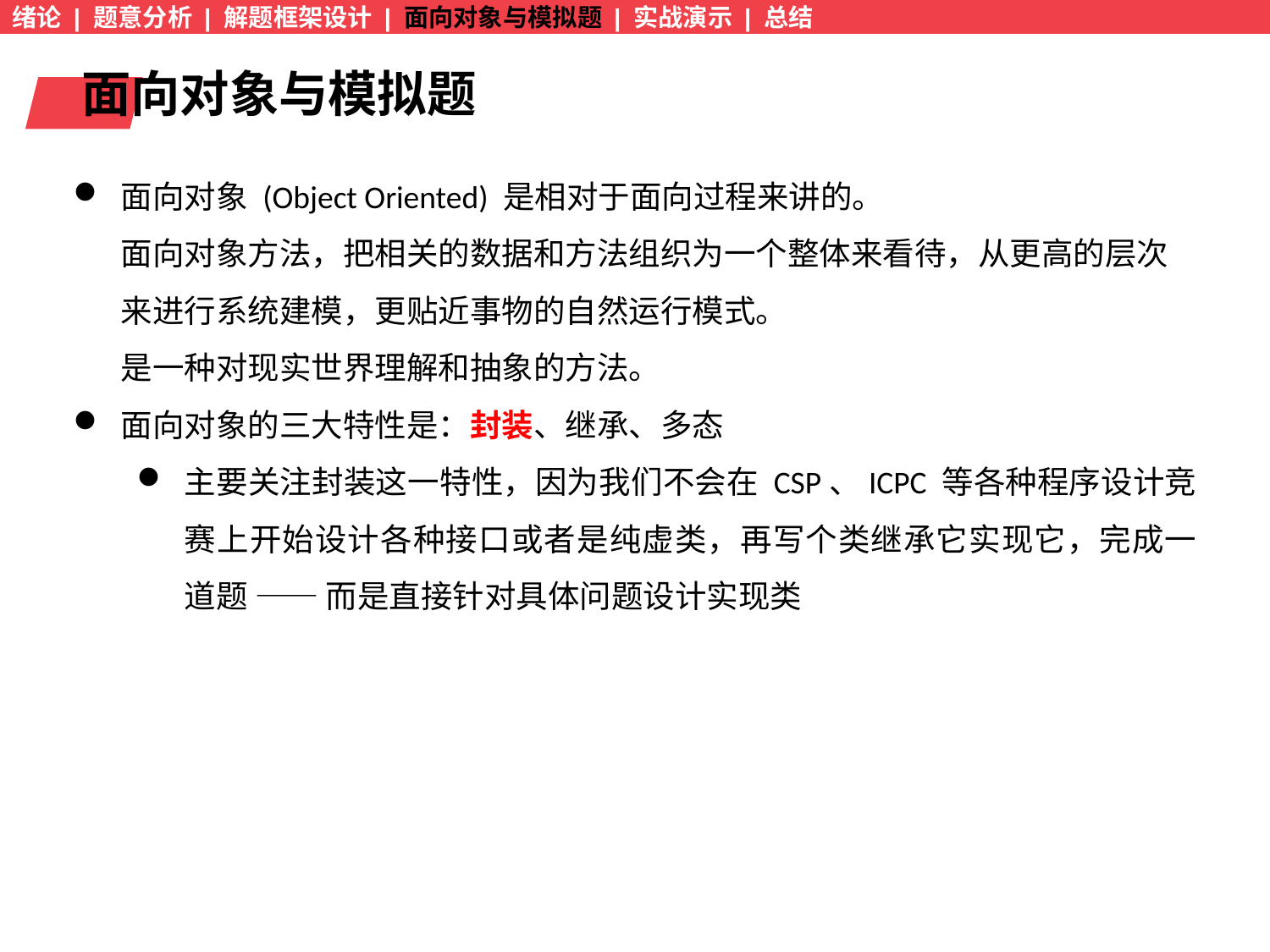

绪论 | 题意分析 | 解题框架设计 | 面向对象与模拟题 | 实战演示 | 总结
面向对象与模拟题

面向对象 (Object Oriented) 是相对于面向过程来讲的。
面向对象方法，把相关的数据和方法组织为一个整体来看待，从更高的层次来进行系统建模，更贴近事物的自然运行模式。
是一种对现实世界理解和抽象的方法。
面向对象的三大特性是：封装、继承、多态
主要关注封装这一特性，因为我们不会在 CSP、ICPC 等各种程序设计竞赛上开始设计各种接口或者是纯虚类，再写个类继承它实现它，完成一道题 —— 而是直接针对具体问题设计实现类

13